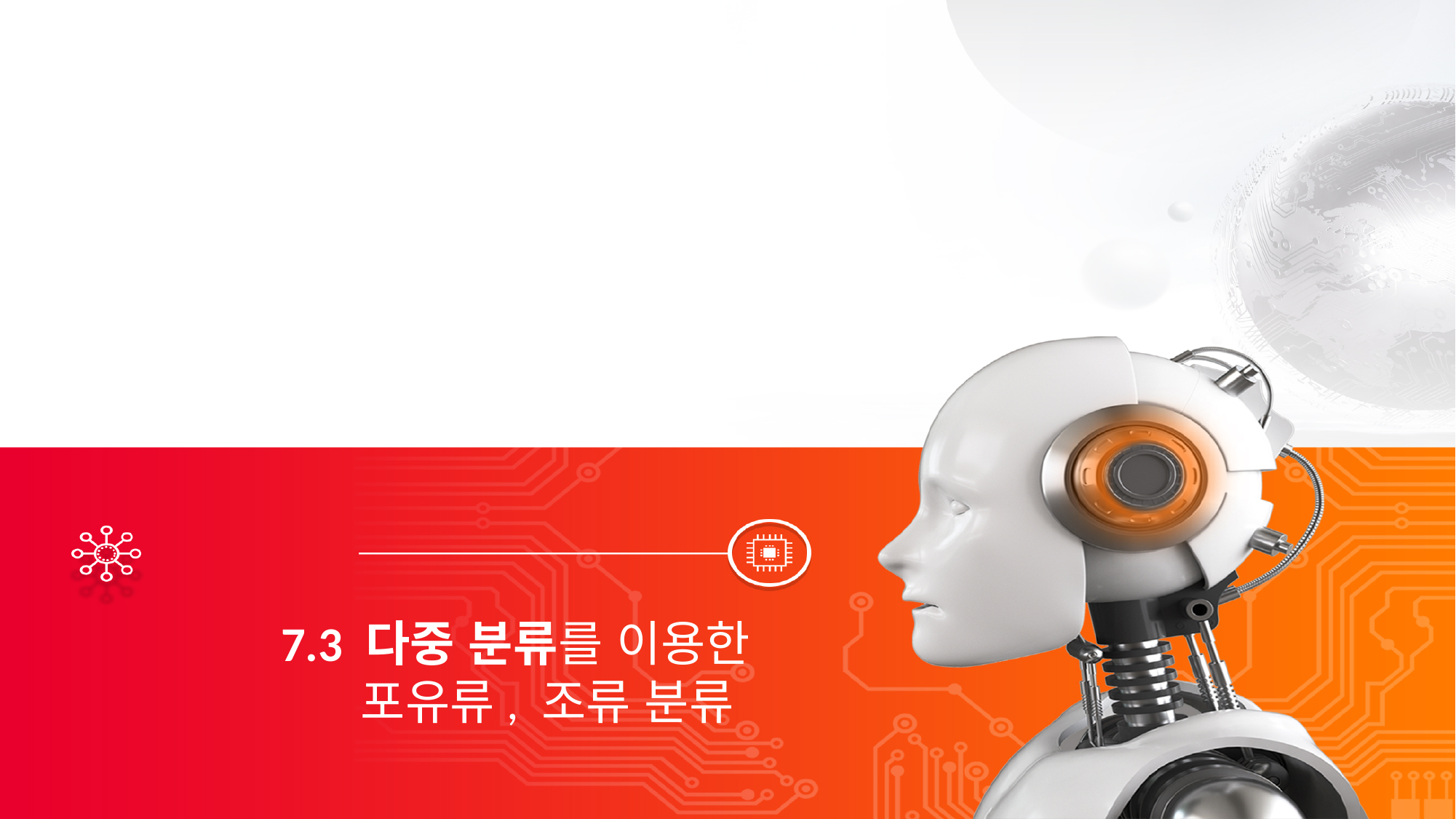

7.3 다중 분류를 이용한
     포유류, 조류 분류